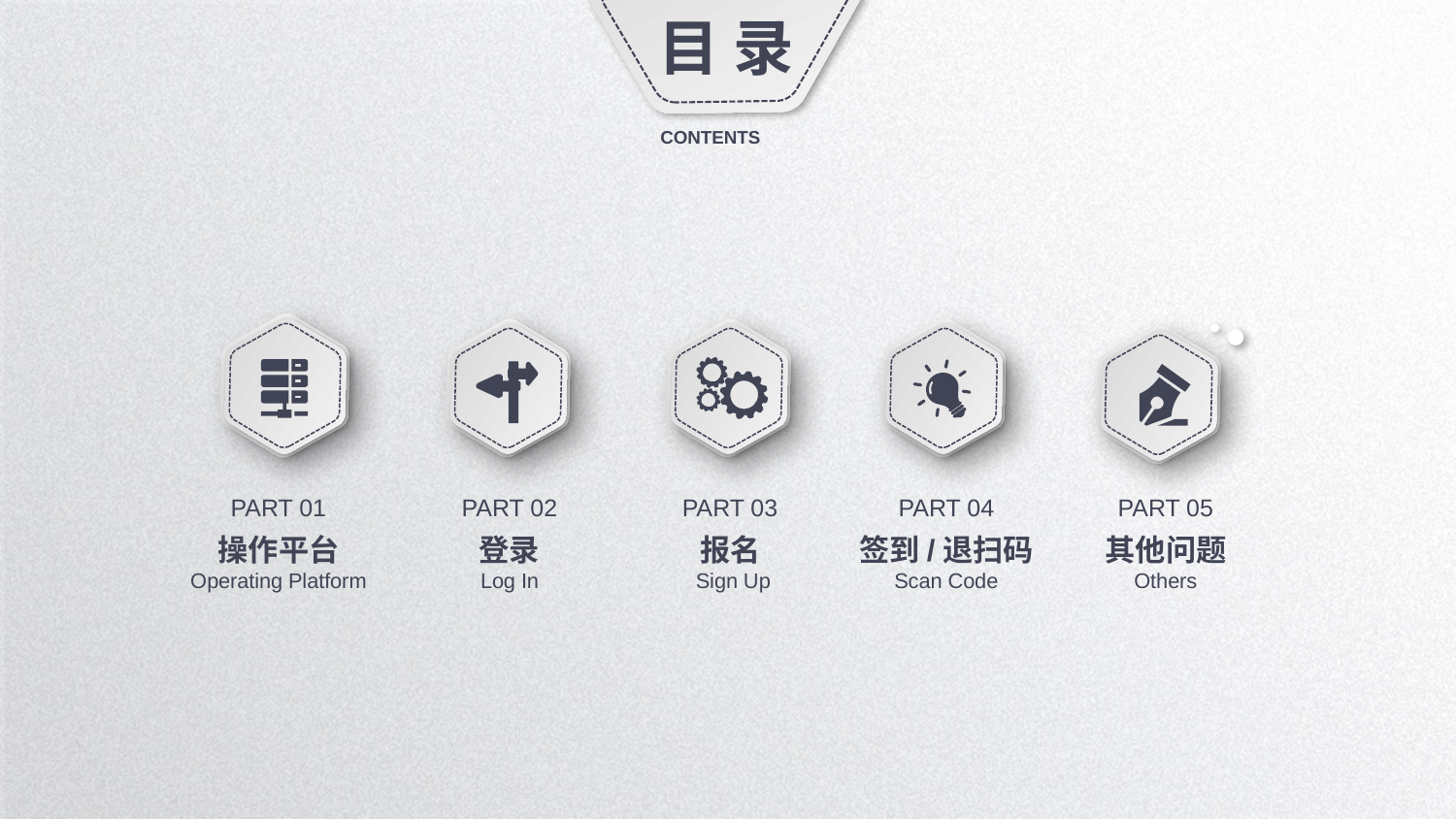

目 录
CONTENTS

PART 01
操作平台
Operating Platform
PART 02
登录
Log In
PART 03
报名
 Sign Up
PART 04
签到/退扫码
Scan Code
PART 05
其他问题
Others